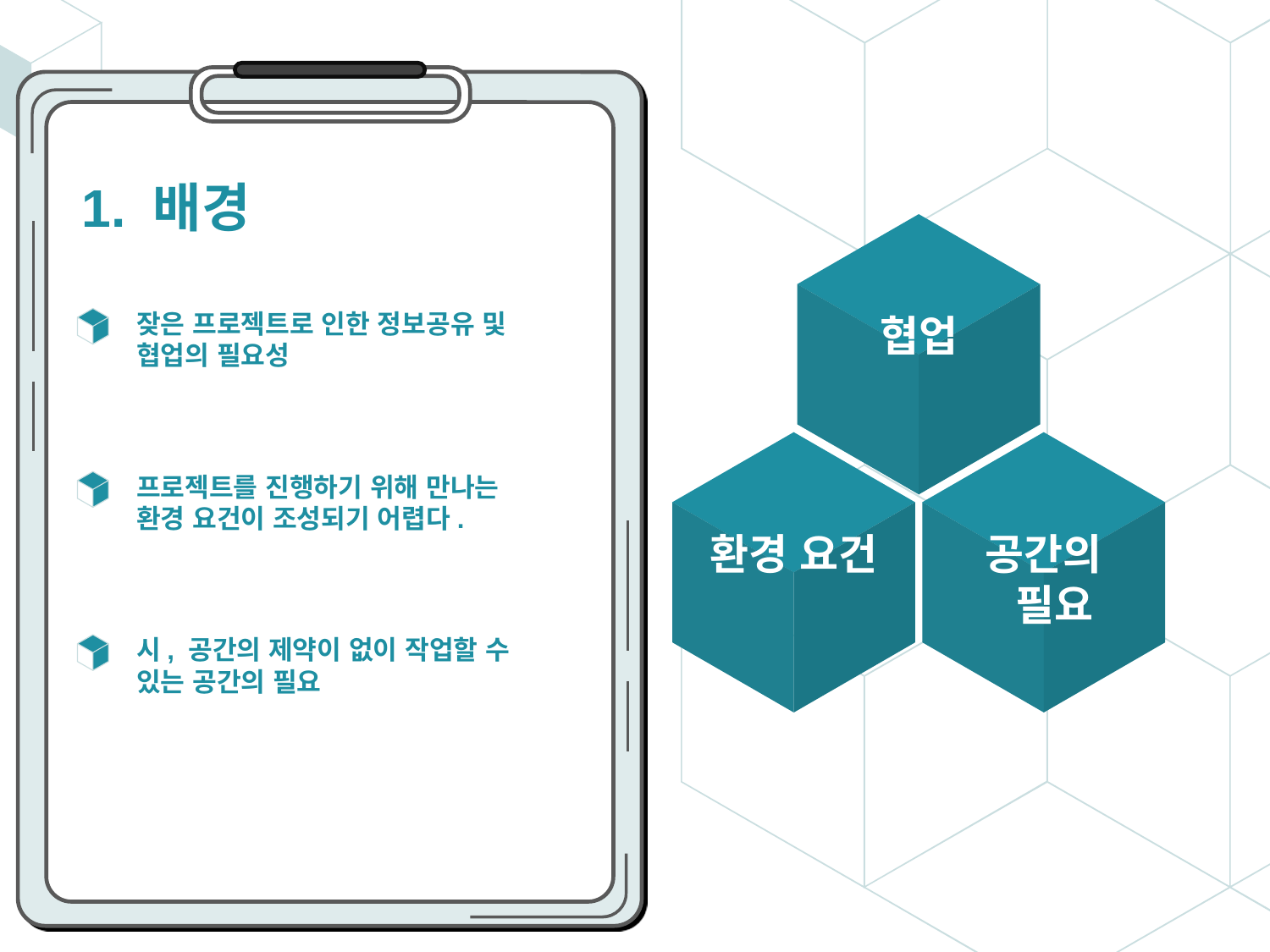

# 1. 배경

협업

환경 요건

공간의
 필요
잦은 프로젝트로 인한 정보공유 및 협업의 필요성

프로젝트를 진행하기 위해 만나는 환경 요건이 조성되기 어렵다.

시, 공간의 제약이 없이 작업할 수 있는 공간의 필요